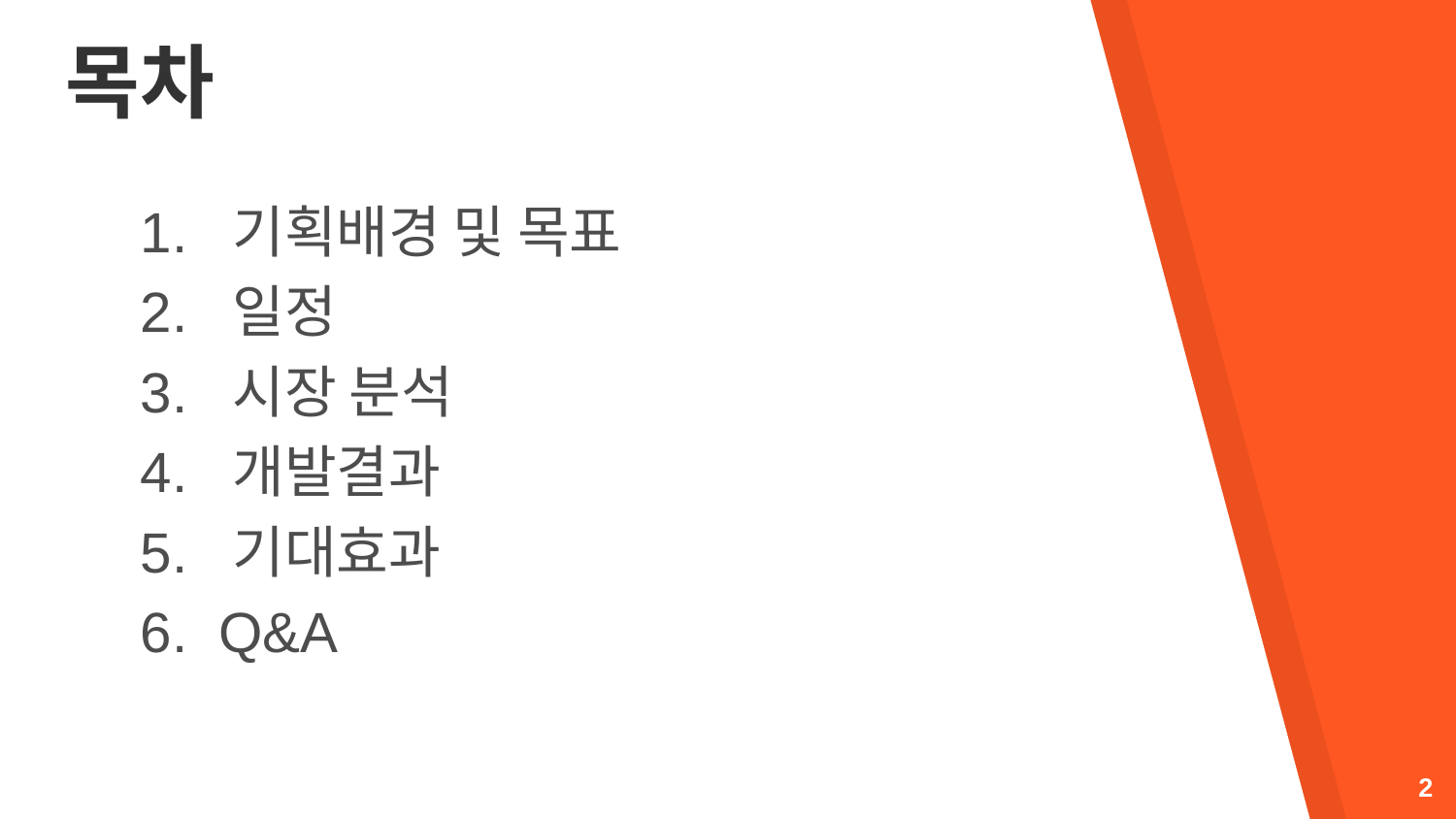

# 목차
1.  기획배경 및 목표
2.  일정
3.  시장 분석
4.  개발결과
5.  기대효과
6.  Q&A
2